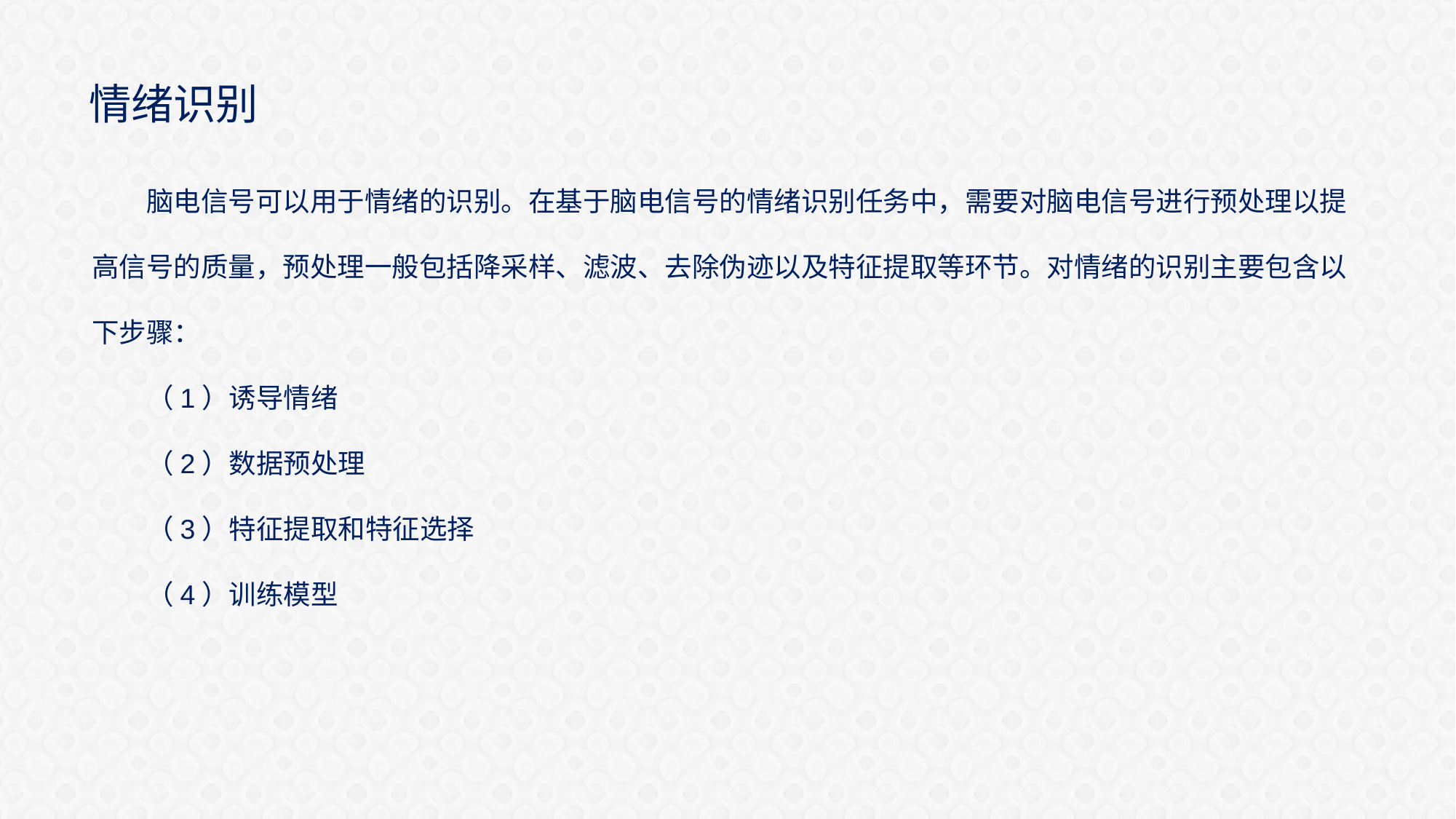

# 情绪识别
脑电信号可以用于情绪的识别。在基于脑电信号的情绪识别任务中，需要对脑电信号进行预处理以提高信号的质量，预处理一般包括降采样、滤波、去除伪迹以及特征提取等环节。对情绪的识别主要包含以下步骤：
（1）诱导情绪
（2）数据预处理
（3）特征提取和特征选择
（4）训练模型